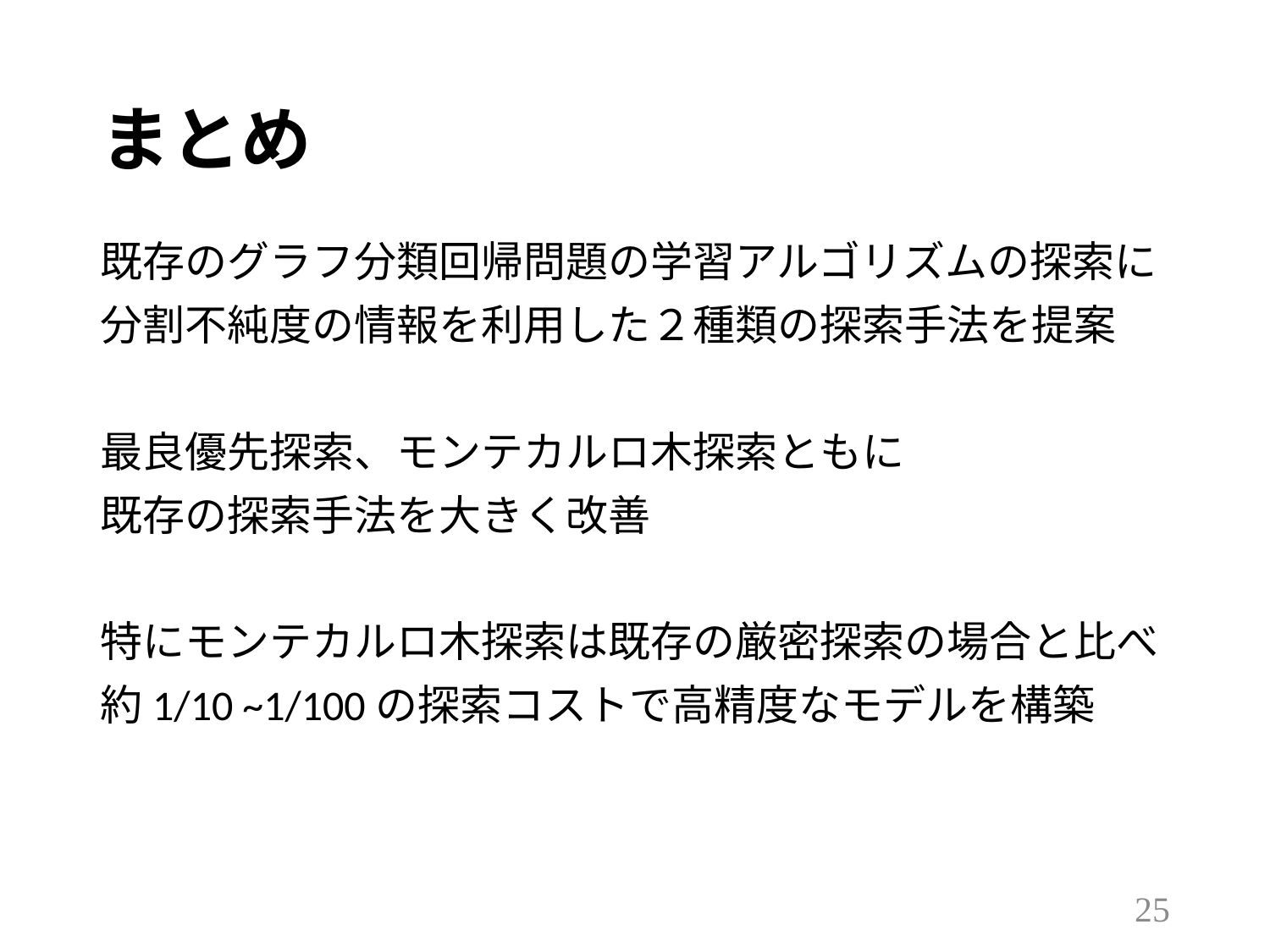

# まとめ
既存のグラフ分類回帰問題の学習アルゴリズムの探索に
分割不純度の情報を利用した２種類の探索手法を提案

最良優先探索、モンテカルロ木探索ともに
既存の探索手法を大きく改善

特にモンテカルロ木探索は既存の厳密探索の場合と比べ
約1/10 ~1/100の探索コストで高精度なモデルを構築
25